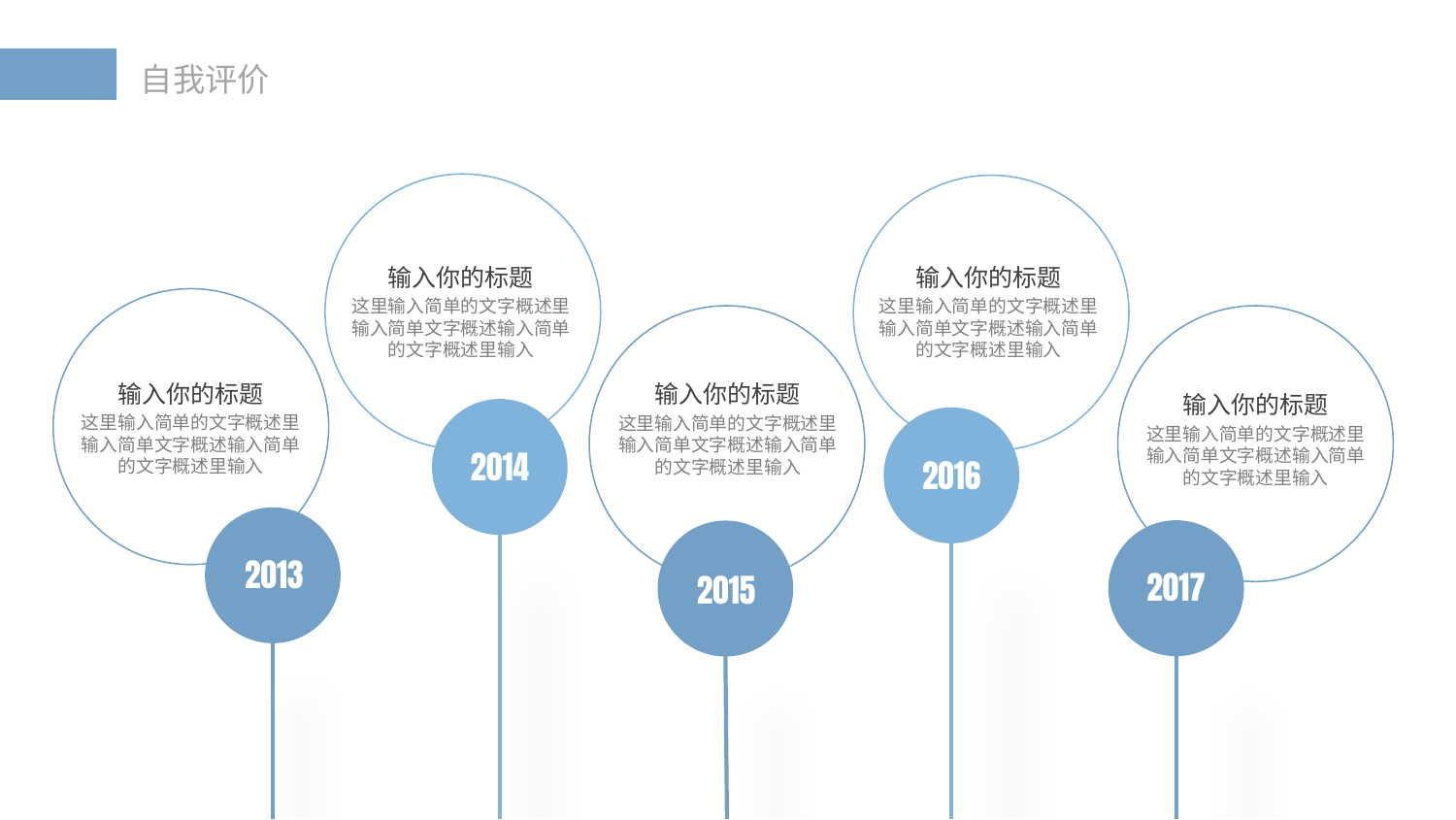

输入你的标题
这里输入简单的文字概述里输入简单文字概述输入简单的文字概述里输入
输入你的标题
这里输入简单的文字概述里输入简单文字概述输入简单的文字概述里输入

输入你的标题
这里输入简单的文字概述里输入简单文字概述输入简单的文字概述里输入
输入你的标题
这里输入简单的文字概述里输入简单文字概述输入简单的文字概述里输入
输入你的标题
这里输入简单的文字概述里输入简单文字概述输入简单的文字概述里输入

2014
2016

2013
2017
2015